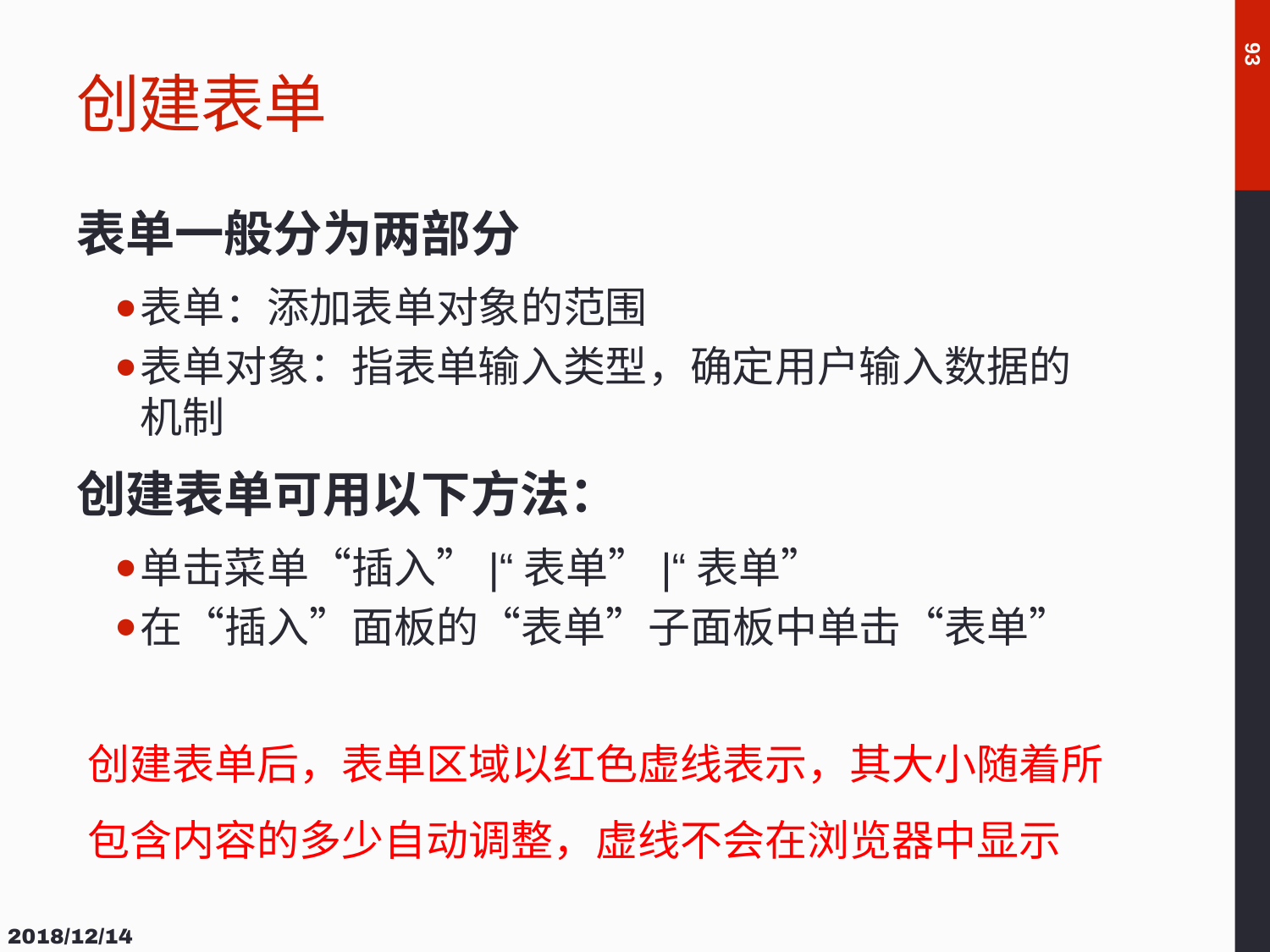

# 创建表单
93
表单一般分为两部分
表单：添加表单对象的范围
表单对象：指表单输入类型，确定用户输入数据的机制
创建表单可用以下方法：
单击菜单“插入”|“表单”|“表单”
在“插入”面板的“表单”子面板中单击“表单”
创建表单后，表单区域以红色虚线表示，其大小随着所包含内容的多少自动调整，虚线不会在浏览器中显示
2018/12/14